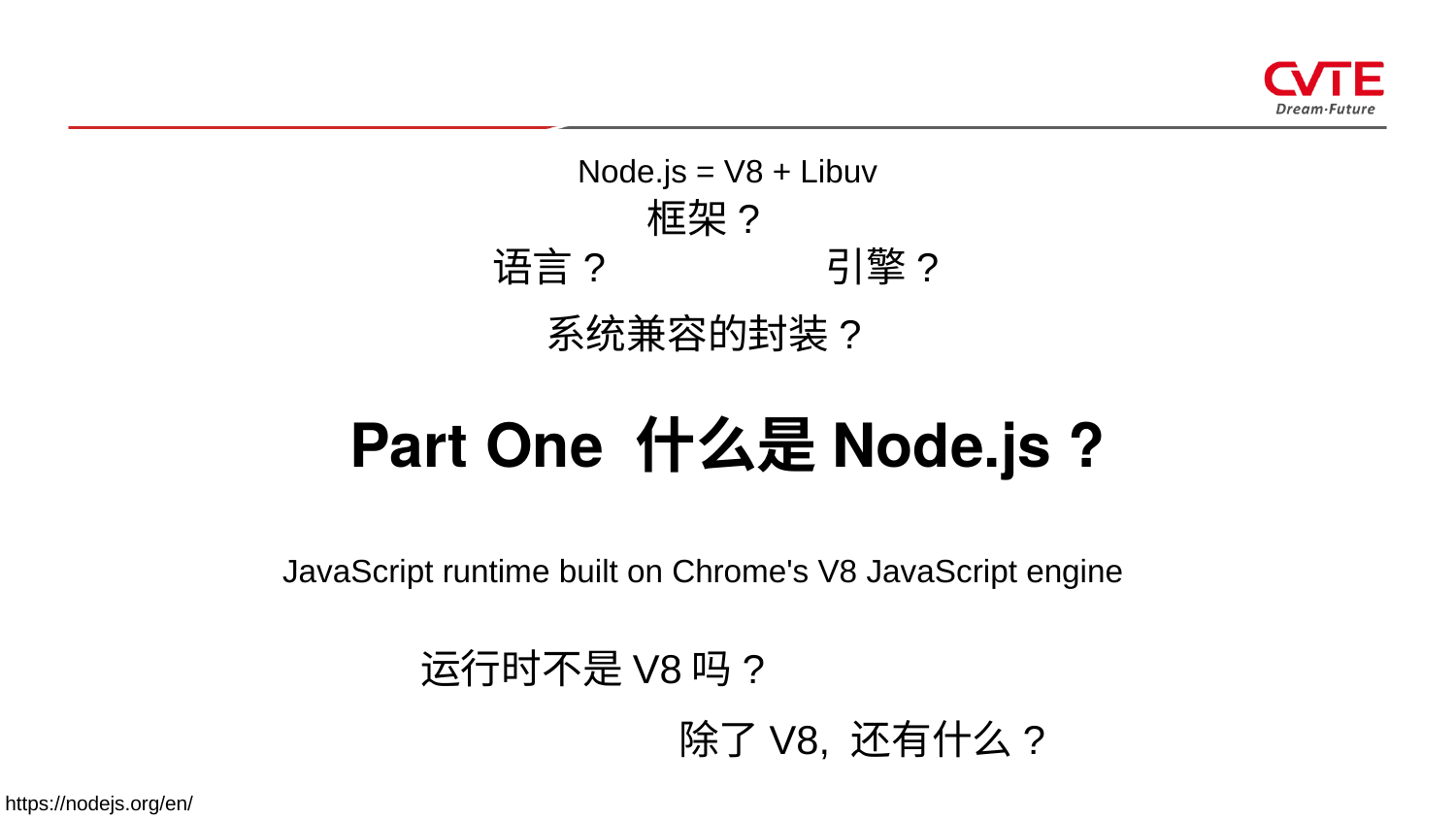

Node.js = V8 + Libuv
框架?
语言?
引擎?
系统兼容的封装?
Part One 什么是Node.js ?
JavaScript runtime built on Chrome's V8 JavaScript engine
运行时不是V8吗?
除了V8, 还有什么?
https://nodejs.org/en/